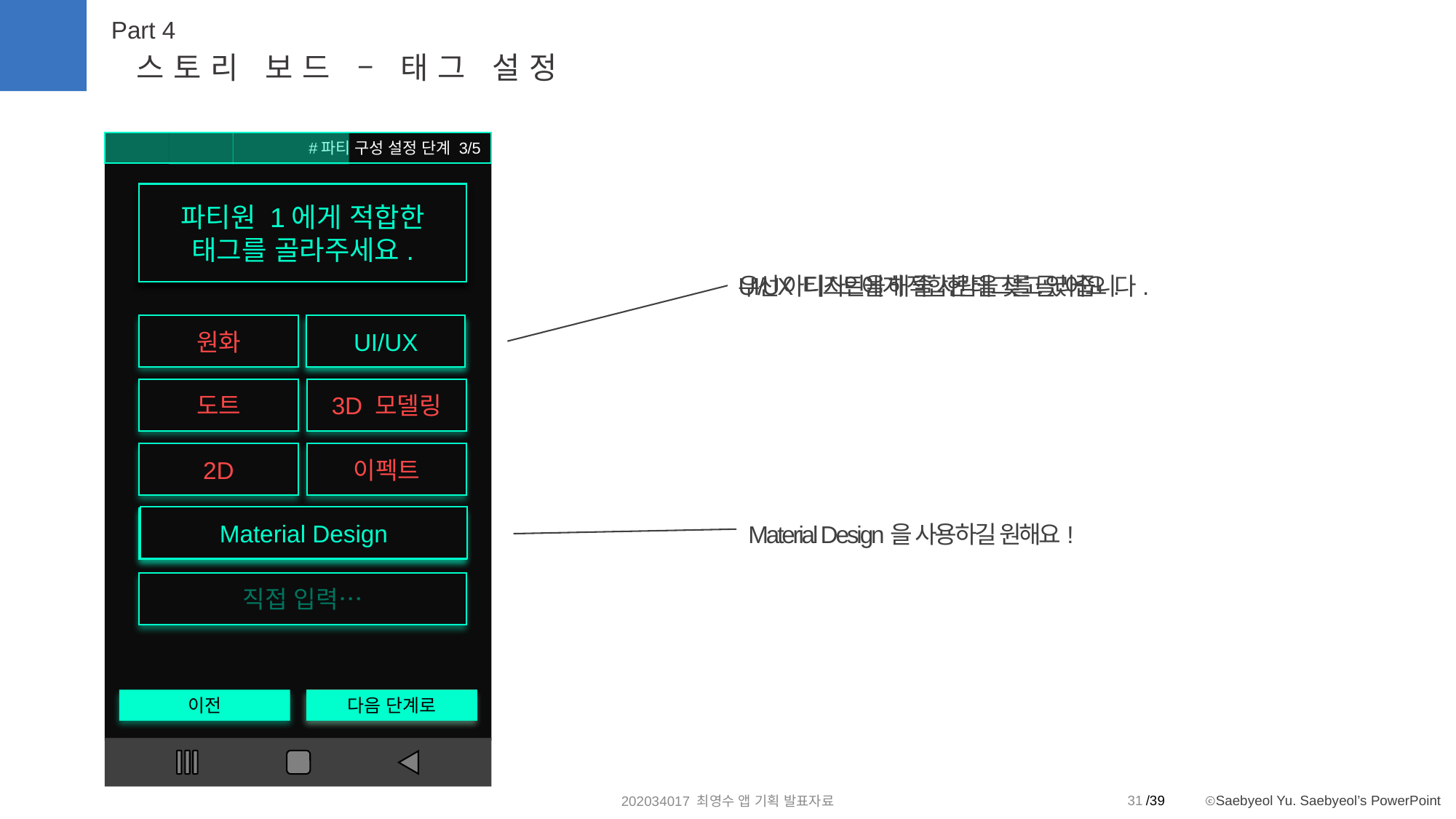

Part 4
스토리 보드 – 태그 설정

이전
다음 단계로

#파티 구성 설정 단계 3/5

파티원 1에게 적합한
태그를 골라주세요.
UI/UX 디자인을 해 줄 사람을 찾고 있어요.
우선 아티스트에게 적합한 태그를 골라줍니다.
UI/UX
원화
UI/UX
도트
3D 모델링
2D
이펙트
Material Design
직접 입력…
Material Design을 사용하길 원해요!
직접 입력…
다음 단계로
31
202034017 최영수 앱 기획 발표자료